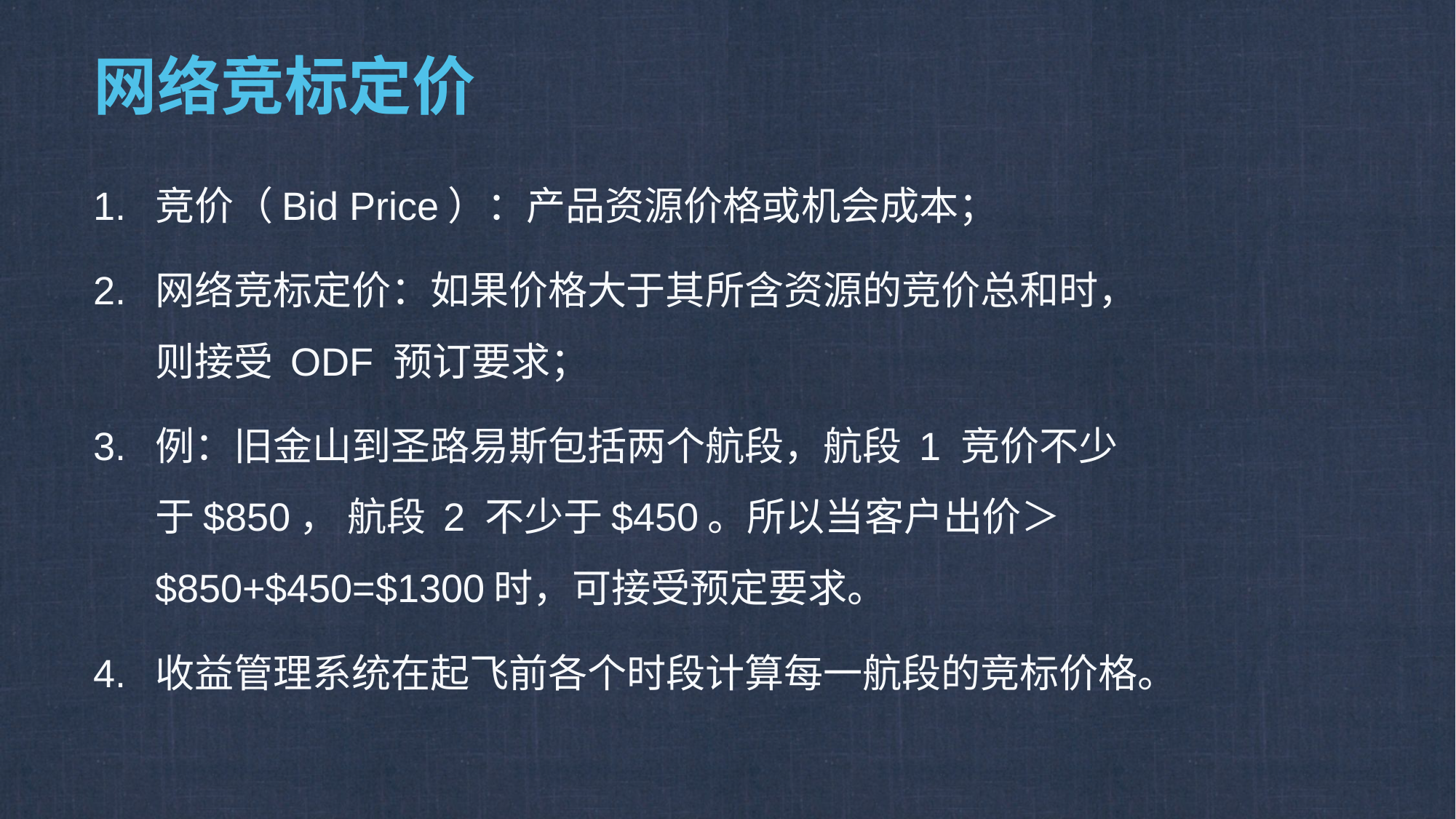

# 网络竞标定价
竞价（Bid Price）：产品资源价格或机会成本；
网络竞标定价：如果价格大于其所含资源的竞价总和时，则接受 ODF 预订要求；
例：旧金山到圣路易斯包括两个航段，航段 1 竞价不少于$850， 航段 2 不少于$450。所以当客户出价＞$850+$450=$1300时，可接受预定要求。
收益管理系统在起飞前各个时段计算每一航段的竞标价格。